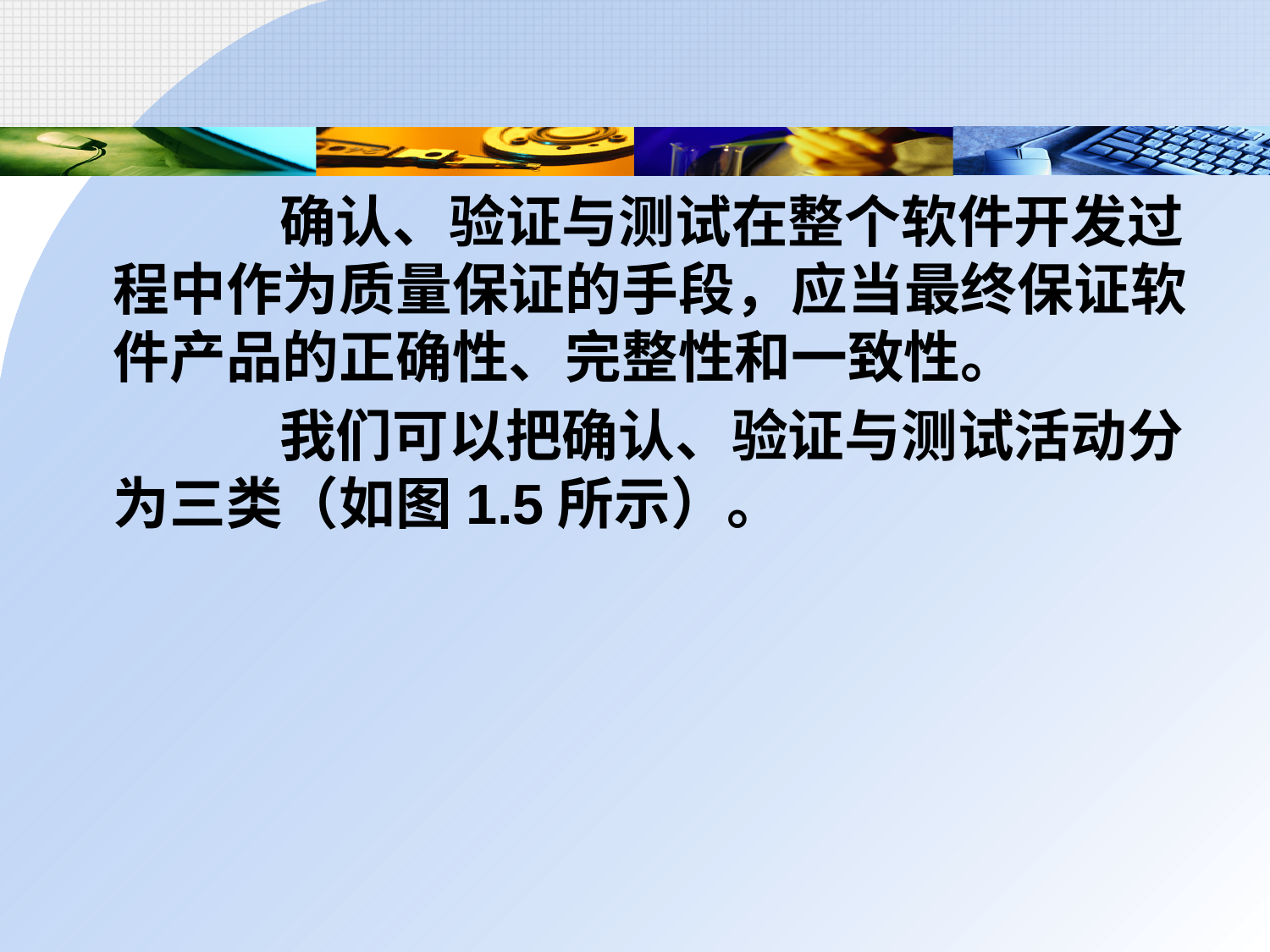

确认、验证与测试在整个软件开发过程中作为质量保证的手段，应当最终保证软件产品的正确性、完整性和一致性。
		  我们可以把确认、验证与测试活动分为三类（如图1.5所示）。